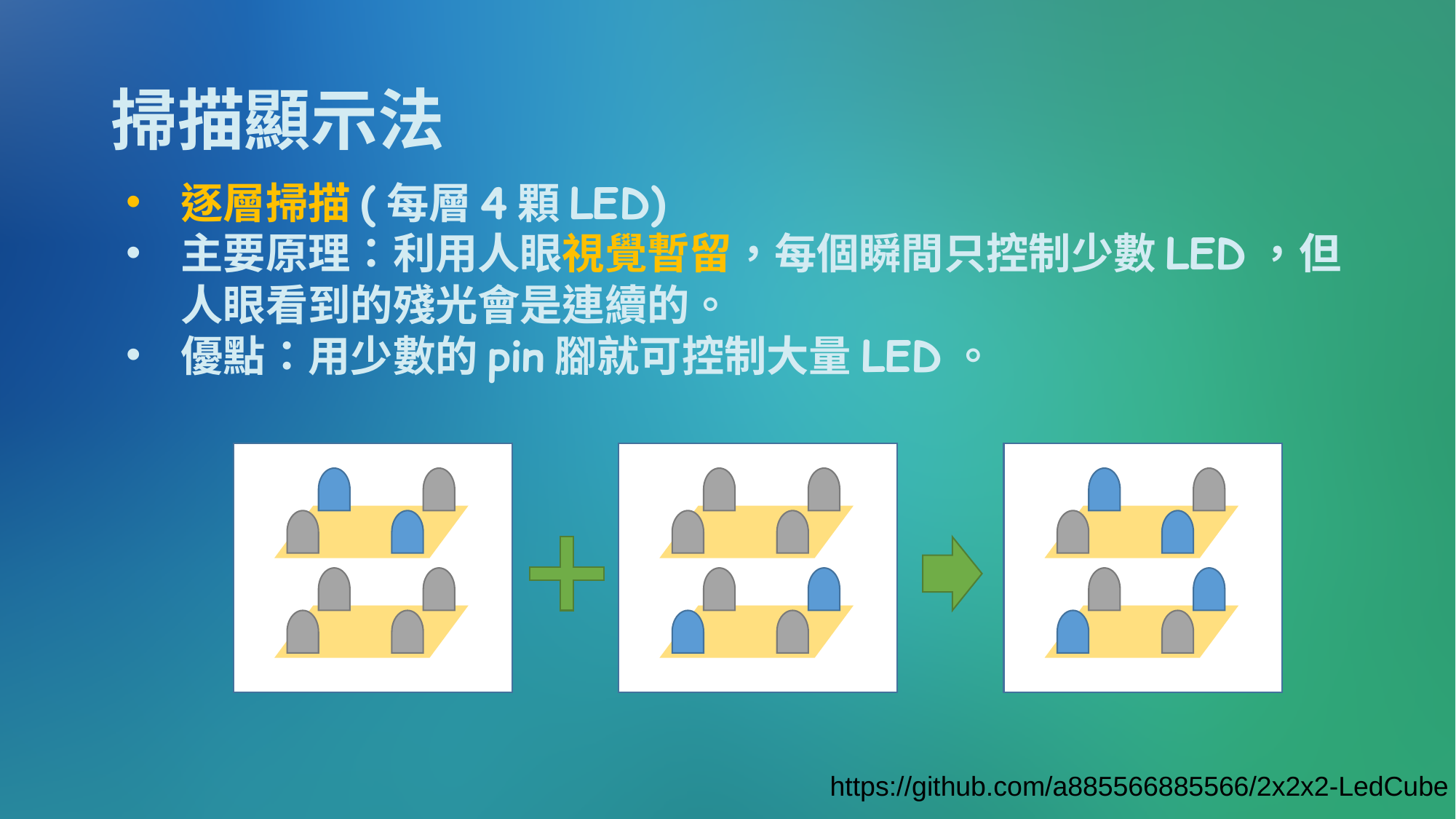

# 掃描顯示法
逐層掃描(每層4顆LED)
主要原理：利用人眼視覺暫留，每個瞬間只控制少數LED，但人眼看到的殘光會是連續的。
優點：用少數的pin腳就可控制大量LED。

https://github.com/a885566885566/2x2x2-LedCube